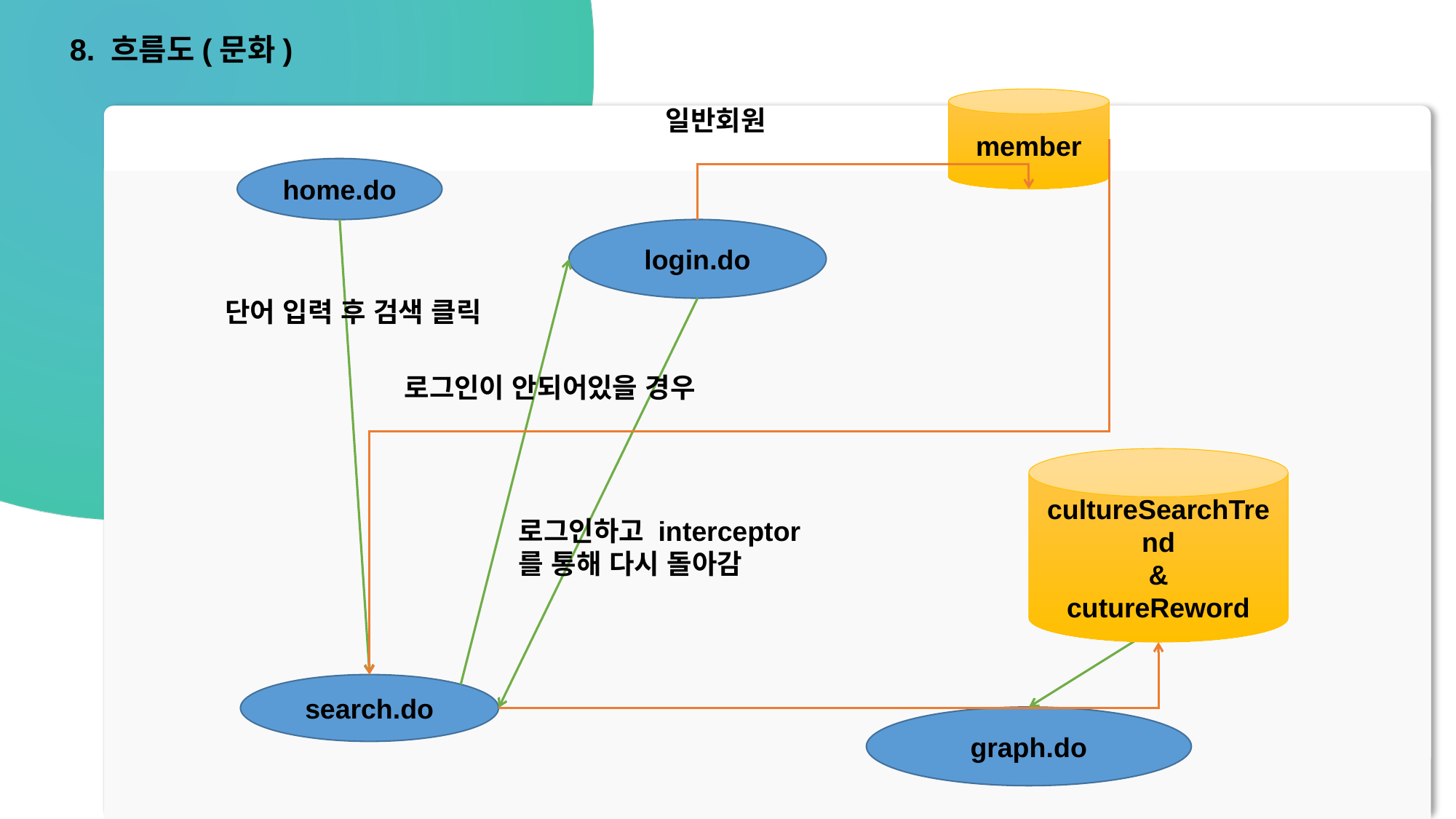

8. 흐름도(문화)
member
일반회원
home.do

login.do
 단어 입력 후 검색 클릭
로그인이 안되어있을 경우
cultureSearchTrend
&
cutureReword
로그인하고 interceptor를 통해 다시 돌아감
search.do
graph.do